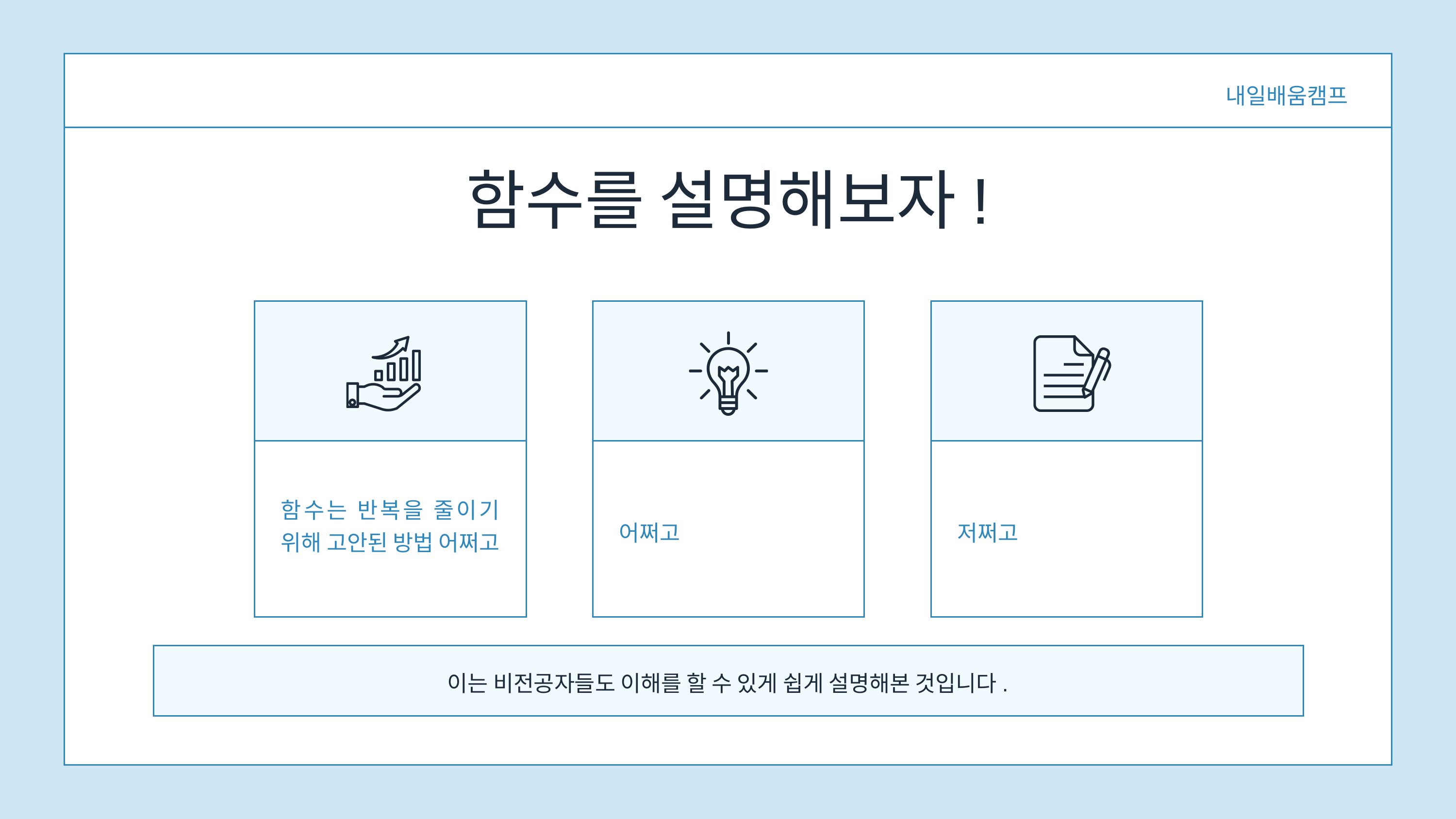

내일배움캠프

함수를 설명해보자!

함수는 반복을 줄이기 위해 고안된 방법 어쩌고
어쩌고
저쩌고

이는 비전공자들도 이해를 할 수 있게 쉽게 설명해본 것입니다.